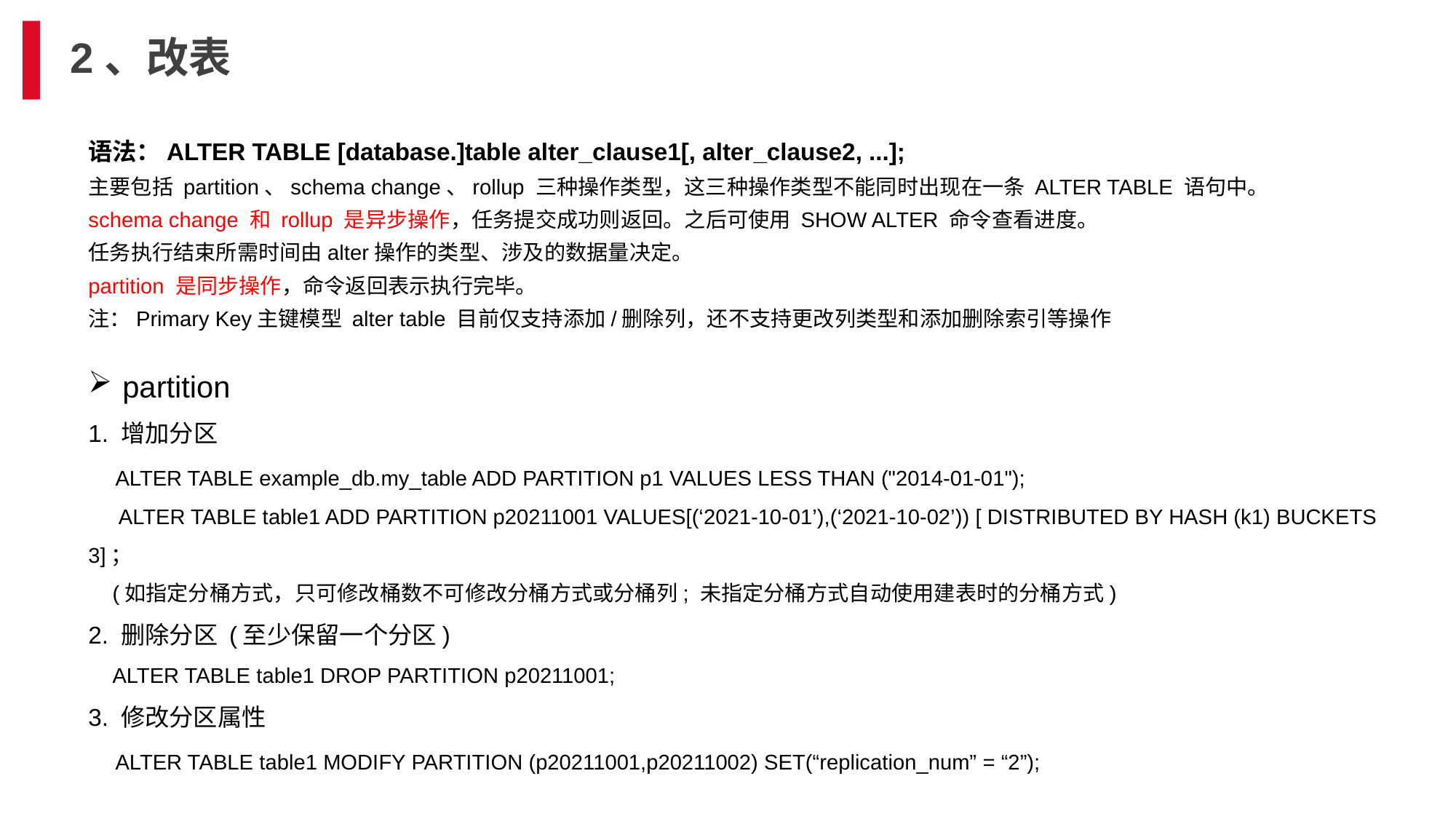

# 2、改表
语法：ALTER TABLE [database.]table alter_clause1[, alter_clause2, ...];
主要包括 partition、schema change、rollup 三种操作类型，这三种操作类型不能同时出现在一条 ALTER TABLE 语句中。
schema change 和 rollup 是异步操作，任务提交成功则返回。之后可使用 SHOW ALTER 命令查看进度。
任务执行结束所需时间由alter操作的类型、涉及的数据量决定。
partition 是同步操作，命令返回表示执行完毕。
注：Primary Key主键模型 alter table 目前仅支持添加/删除列，还不支持更改列类型和添加删除索引等操作

partition
1. 增加分区
    ALTER TABLE example_db.my_table ADD PARTITION p1 VALUES LESS THAN ("2014-01-01");
     ALTER TABLE table1 ADD PARTITION p20211001 VALUES[(‘2021-10-01’),(‘2021-10-02’)) [ DISTRIBUTED BY HASH (k1) BUCKETS 3]；
    (如指定分桶方式，只可修改桶数不可修改分桶方式或分桶列; 未指定分桶方式自动使用建表时的分桶方式)
2. 删除分区 (至少保留一个分区)
    ALTER TABLE table1 DROP PARTITION p20211001;
3. 修改分区属性
    ALTER TABLE table1 MODIFY PARTITION (p20211001,p20211002) SET(“replication_num” = “2”);